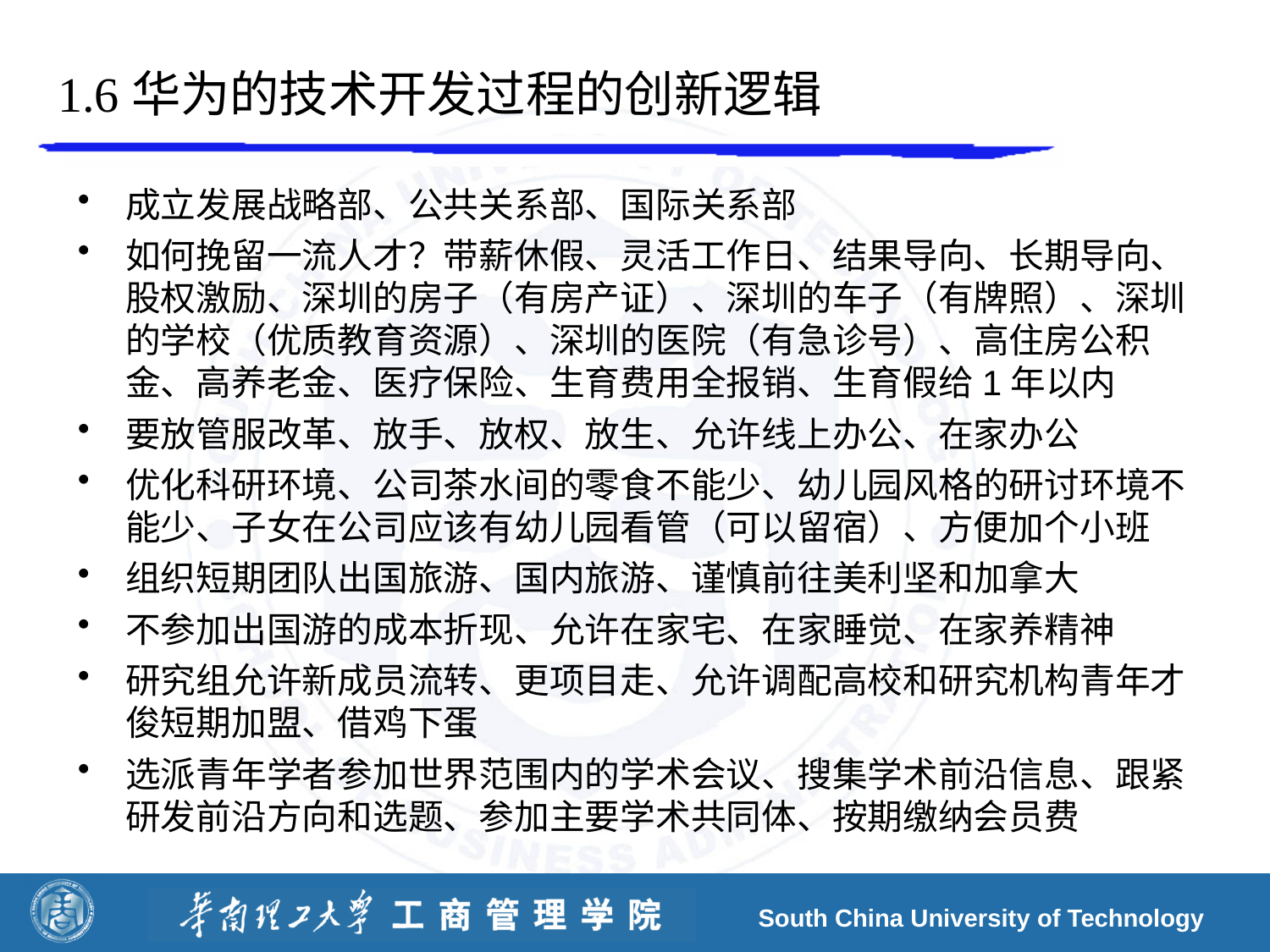

# 1.6华为的技术开发过程的创新逻辑
成立发展战略部、公共关系部、国际关系部
如何挽留一流人才？带薪休假、灵活工作日、结果导向、长期导向、股权激励、深圳的房子（有房产证）、深圳的车子（有牌照）、深圳的学校（优质教育资源）、深圳的医院（有急诊号）、高住房公积金、高养老金、医疗保险、生育费用全报销、生育假给1年以内
要放管服改革、放手、放权、放生、允许线上办公、在家办公
优化科研环境、公司茶水间的零食不能少、幼儿园风格的研讨环境不能少、子女在公司应该有幼儿园看管（可以留宿）、方便加个小班
组织短期团队出国旅游、国内旅游、谨慎前往美利坚和加拿大
不参加出国游的成本折现、允许在家宅、在家睡觉、在家养精神
研究组允许新成员流转、更项目走、允许调配高校和研究机构青年才俊短期加盟、借鸡下蛋
选派青年学者参加世界范围内的学术会议、搜集学术前沿信息、跟紧研发前沿方向和选题、参加主要学术共同体、按期缴纳会员费

South China University of Technology